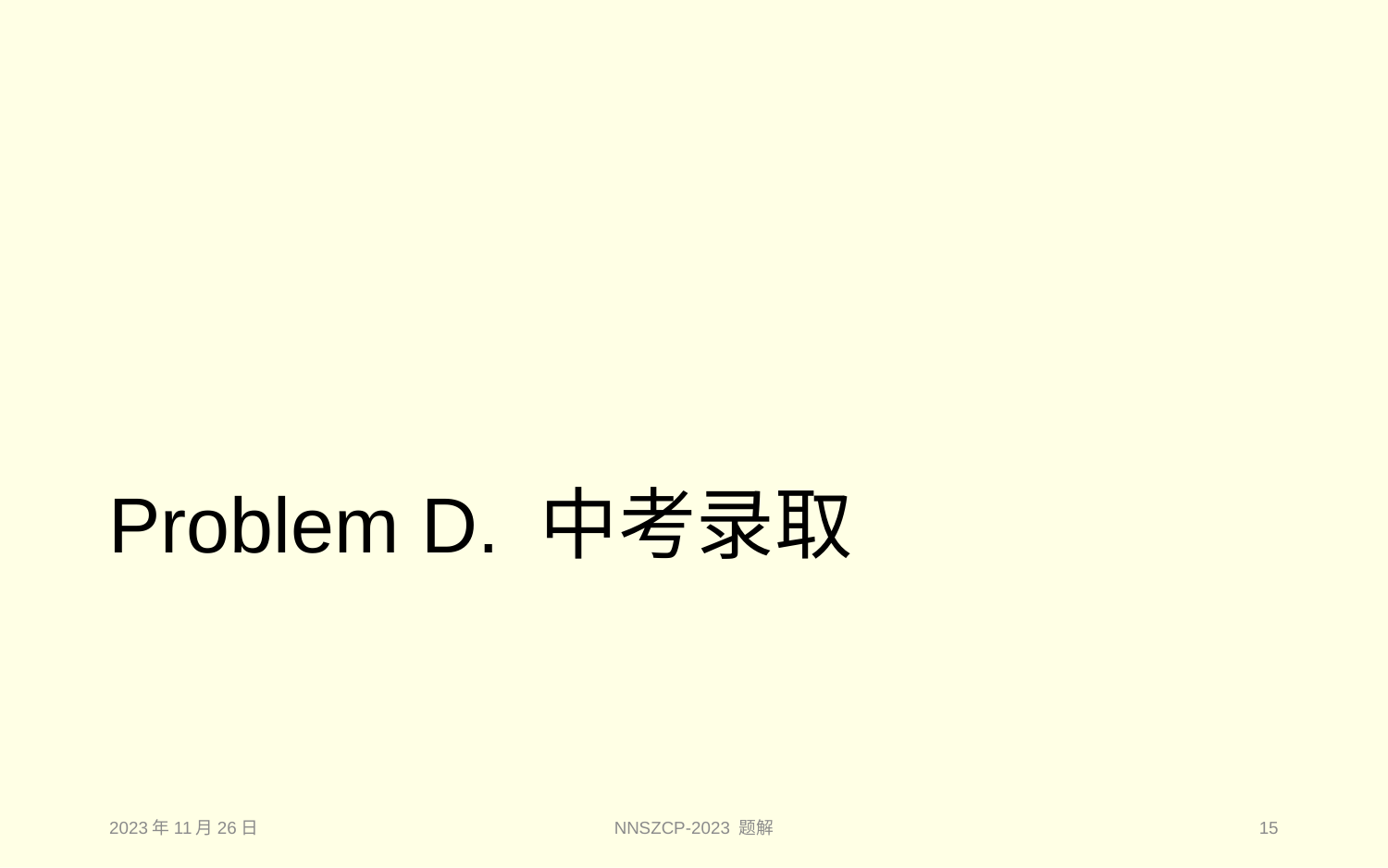

# Problem D. 中考录取

2023年11月26日
NNSZCP-2023 题解
15